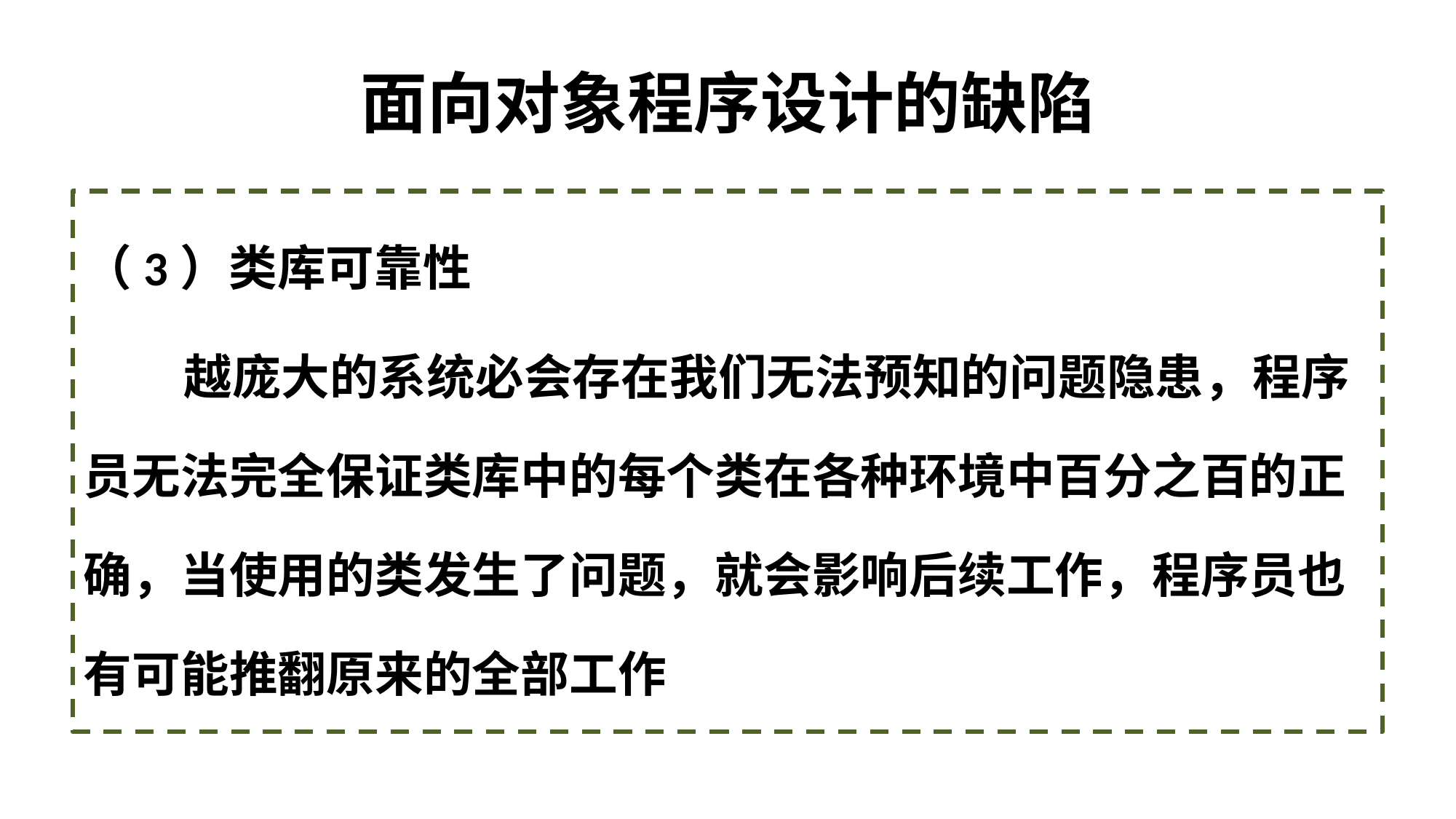

# 面向对象程序设计的缺陷
（3）类库可靠性
        越庞大的系统必会存在我们无法预知的问题隐患，程序员无法完全保证类库中的每个类在各种环境中百分之百的正确，当使用的类发生了问题，就会影响后续工作，程序员也有可能推翻原来的全部工作